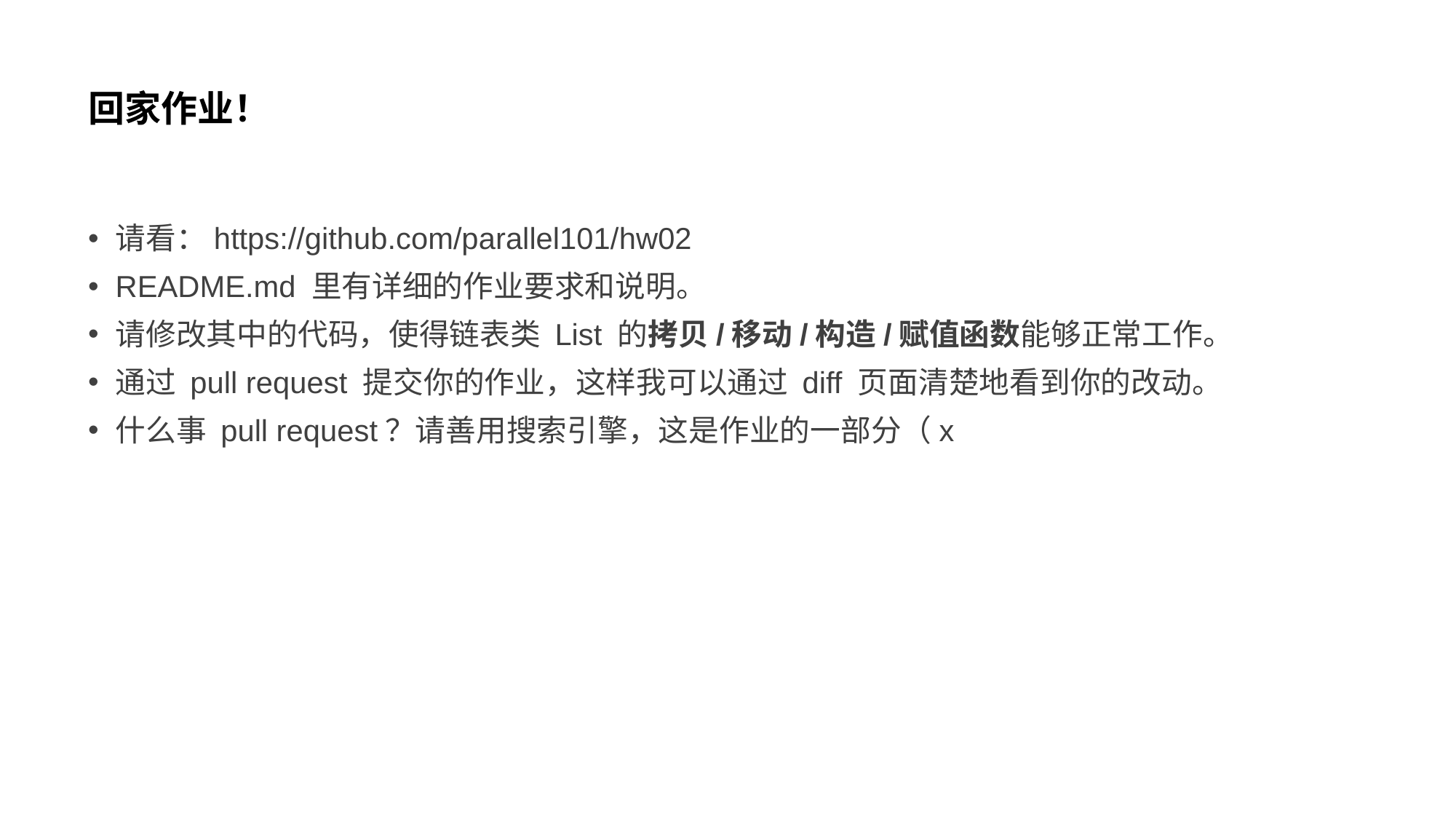

# 回家作业！
请看：https://github.com/parallel101/hw02
README.md 里有详细的作业要求和说明。
请修改其中的代码，使得链表类 List 的拷贝/移动/构造/赋值函数能够正常工作。
通过 pull request 提交你的作业，这样我可以通过 diff 页面清楚地看到你的改动。
什么事 pull request？请善用搜索引擎，这是作业的一部分（x